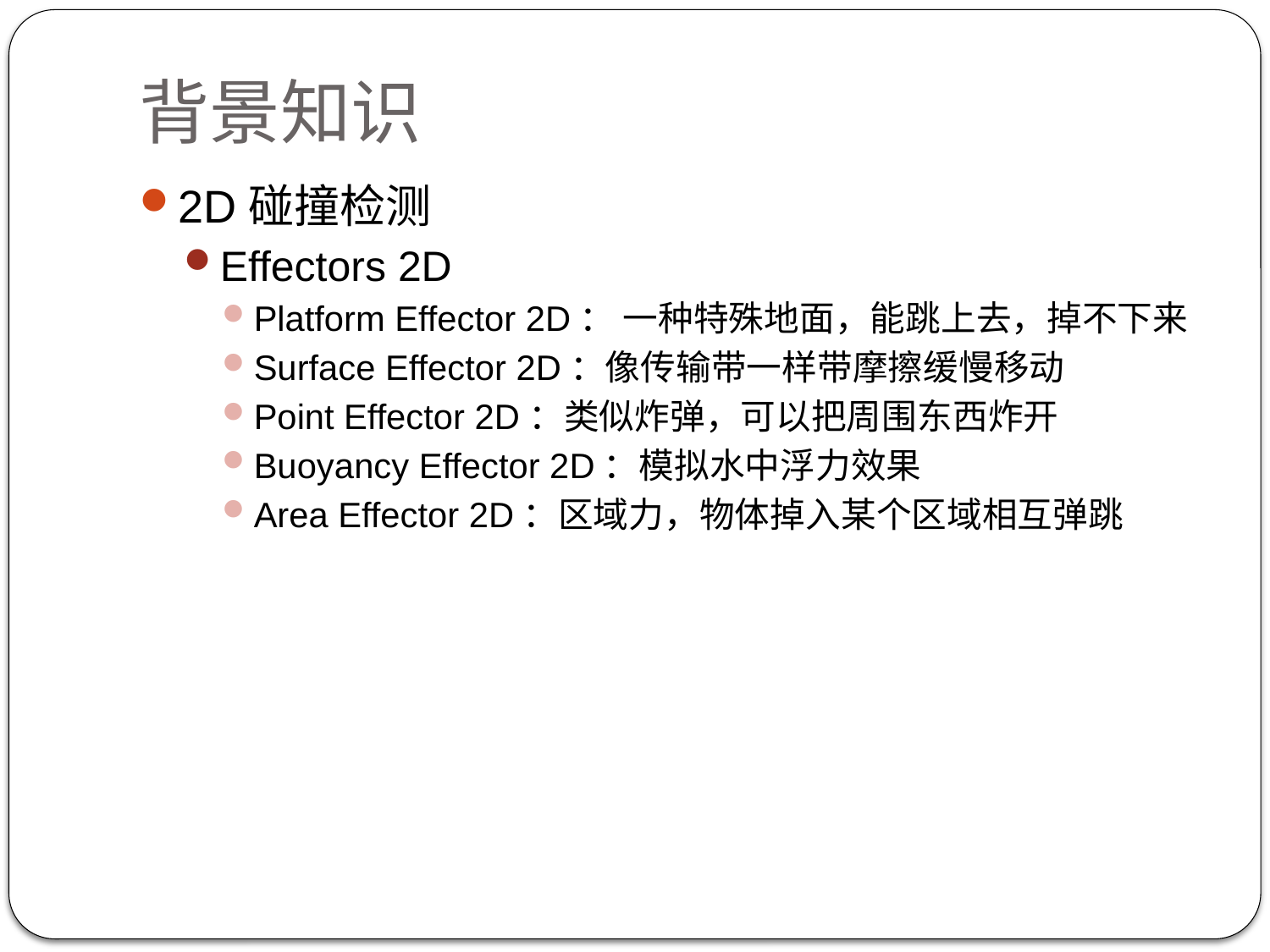

# 背景知识
2D碰撞检测
Effectors 2D
Platform Effector 2D： 一种特殊地面，能跳上去，掉不下来
Surface Effector 2D：像传输带一样带摩擦缓慢移动
Point Effector 2D：类似炸弹，可以把周围东西炸开
Buoyancy Effector 2D：模拟水中浮力效果
Area Effector 2D：区域力，物体掉入某个区域相互弹跳